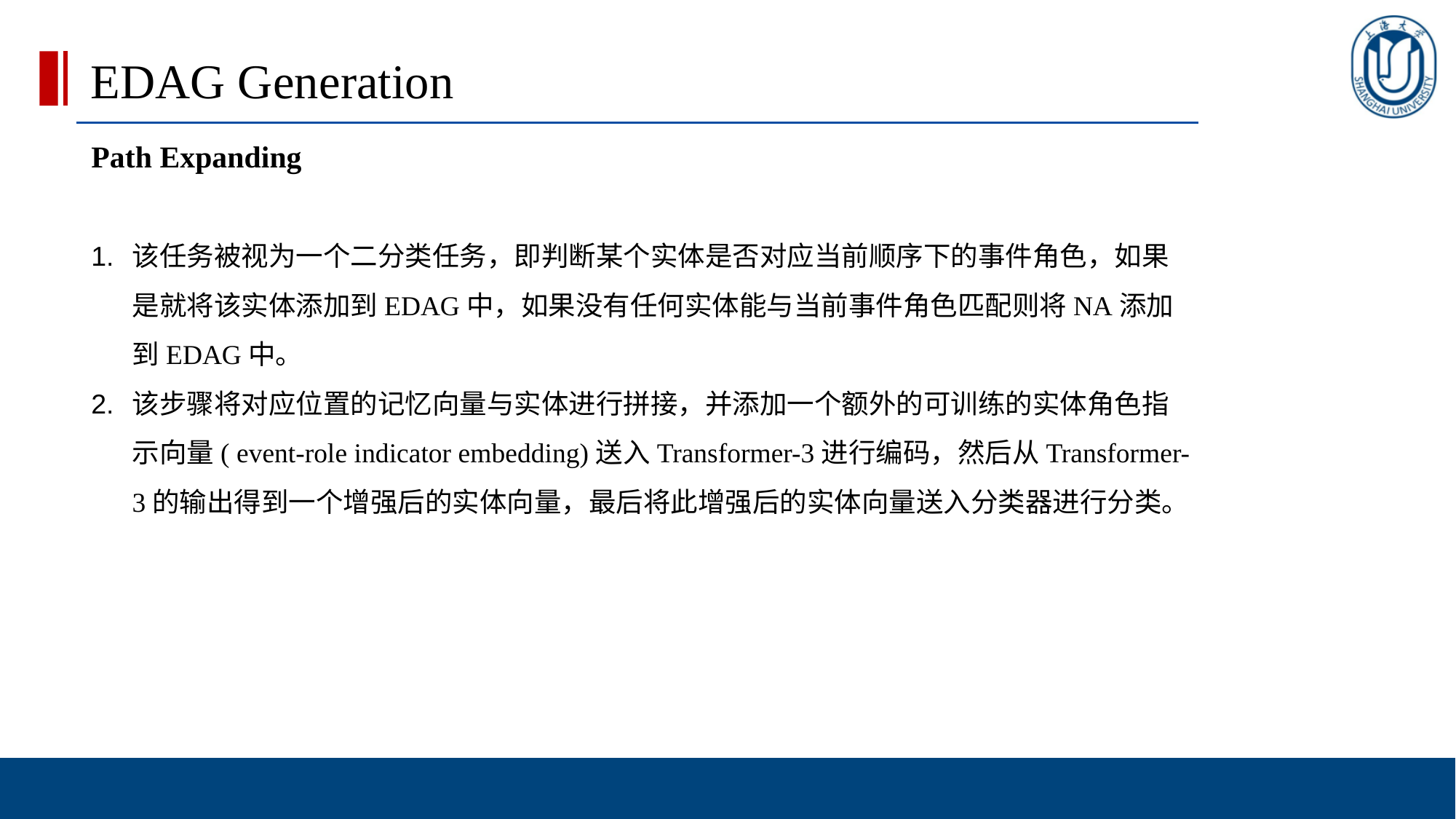

EDAG Generation
Path Expanding
该任务被视为一个二分类任务，即判断某个实体是否对应当前顺序下的事件角色，如果是就将该实体添加到EDAG中，如果没有任何实体能与当前事件角色匹配则将NA添加到EDAG中。
该步骤将对应位置的记忆向量与实体进行拼接，并添加一个额外的可训练的实体角色指示向量( event-role indicator embedding)送入Transformer-3进行编码，然后从Transformer-3的输出得到一个增强后的实体向量，最后将此增强后的实体向量送入分类器进行分类。
106